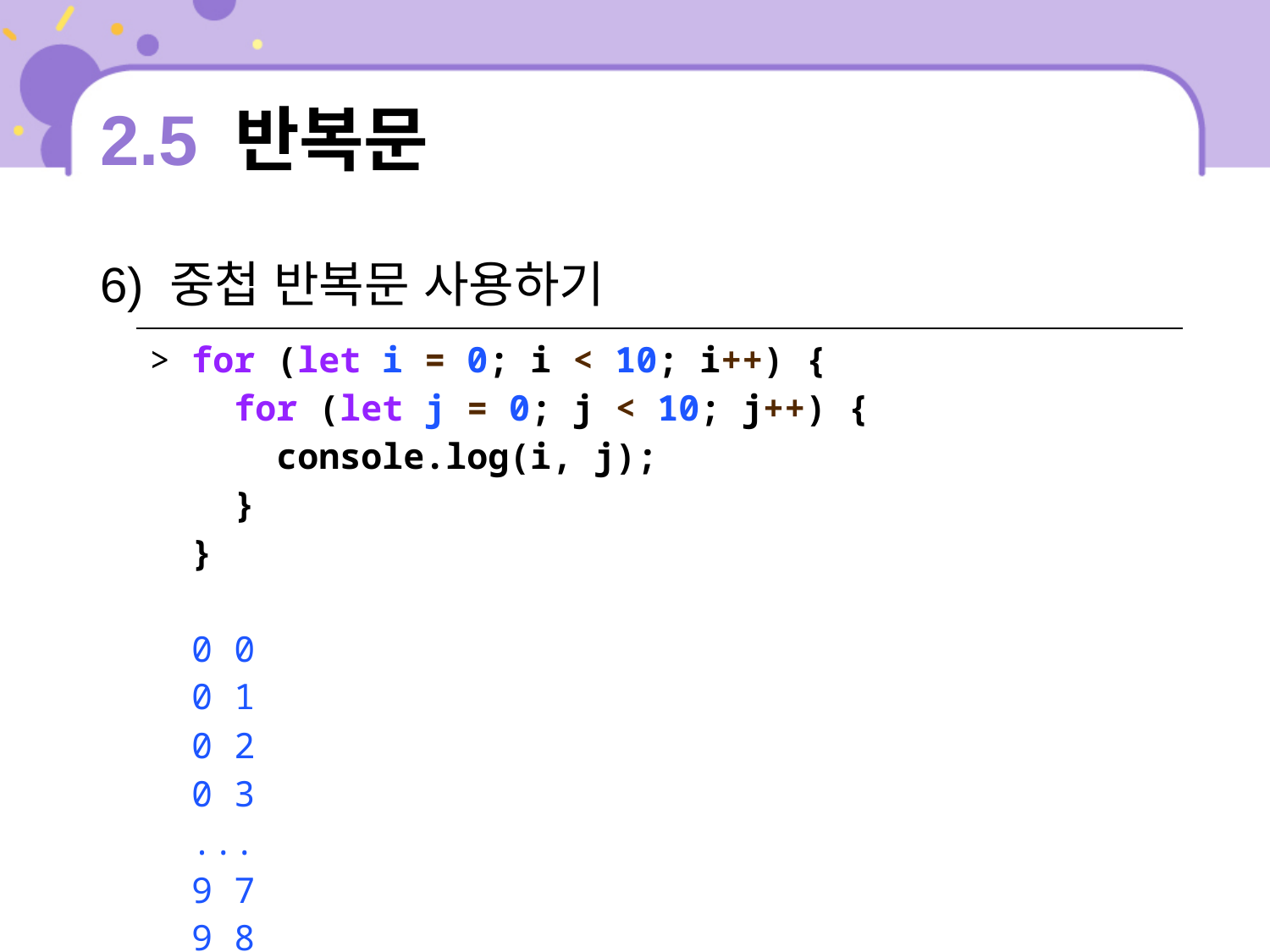

# 2.5 반복문
6) 중첩 반복문 사용하기
| > for (let i = 0; i < 10; i++) { for (let j = 0; j < 10; j++) { console.log(i, j); } } 0 0 0 1 0 2 0 3 ... 9 7 9 8 9 9 |
| --- |